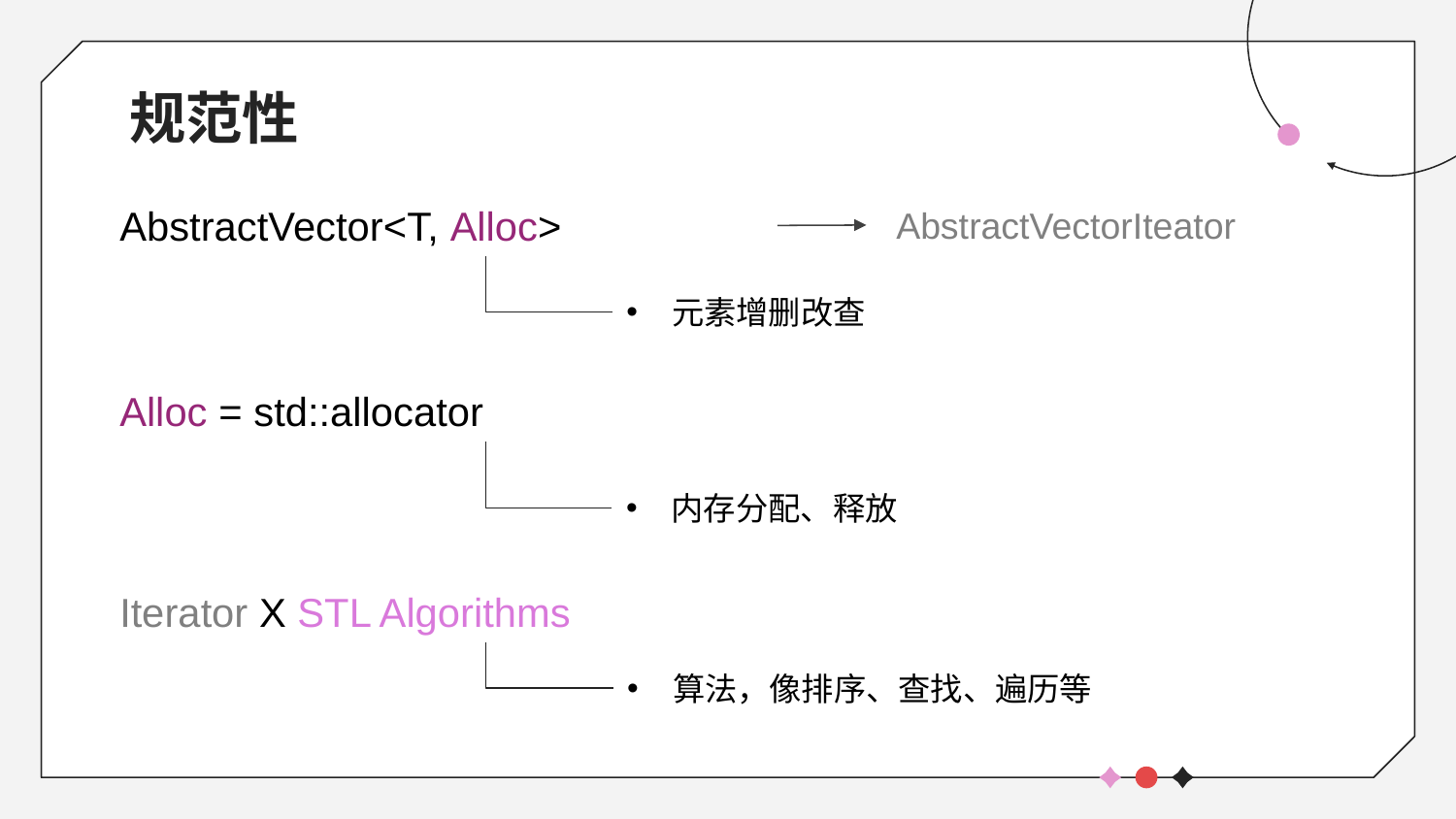

# 规范性
AbstractVector<T, Alloc>
AbstractVectorIteator
元素增删改查
Alloc = std::allocator
内存分配、释放
Iterator X STL Algorithms
算法，像排序、查找、遍历等